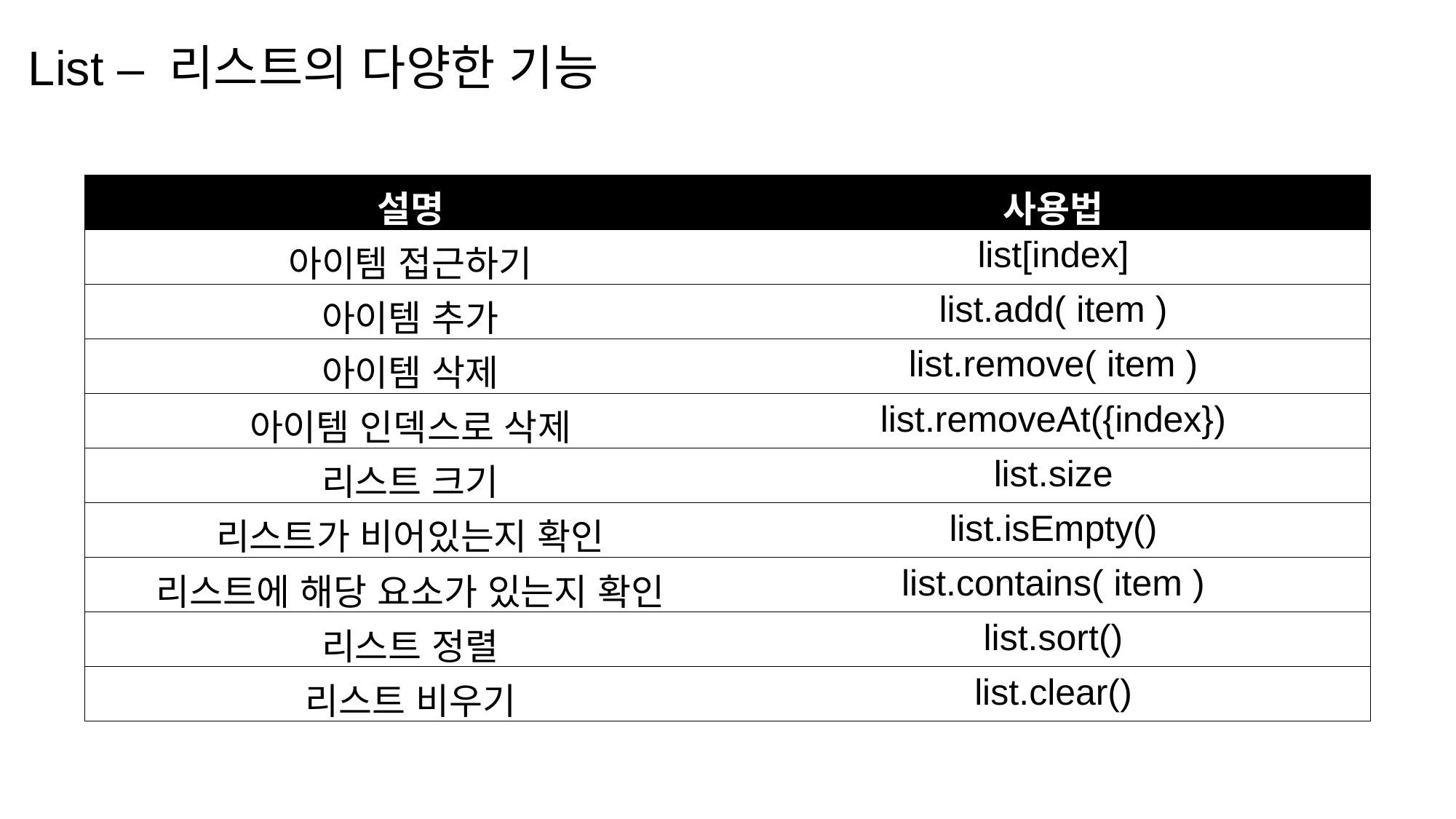

List – 리스트의 다양한 기능
나눔스퀘어OTF ExtraBold
나눔스퀘어OTF Bold
| 설명 | 사용법 |
| --- | --- |
| 아이템 접근하기 | list[index] |
| 아이템 추가 | list.add( item ) |
| 아이템 삭제 | list.remove( item ) |
| 아이템 인덱스로 삭제 | list.removeAt({index}) |
| 리스트 크기 | list.size |
| 리스트가 비어있는지 확인 | list.isEmpty() |
| 리스트에 해당 요소가 있는지 확인 | list.contains( item ) |
| 리스트 정렬 | list.sort() |
| 리스트 비우기 | list.clear() |
나눔스퀘어OTF
나눔스퀘어 Light
나눔스퀘어 Light
나눔스퀘어OTF